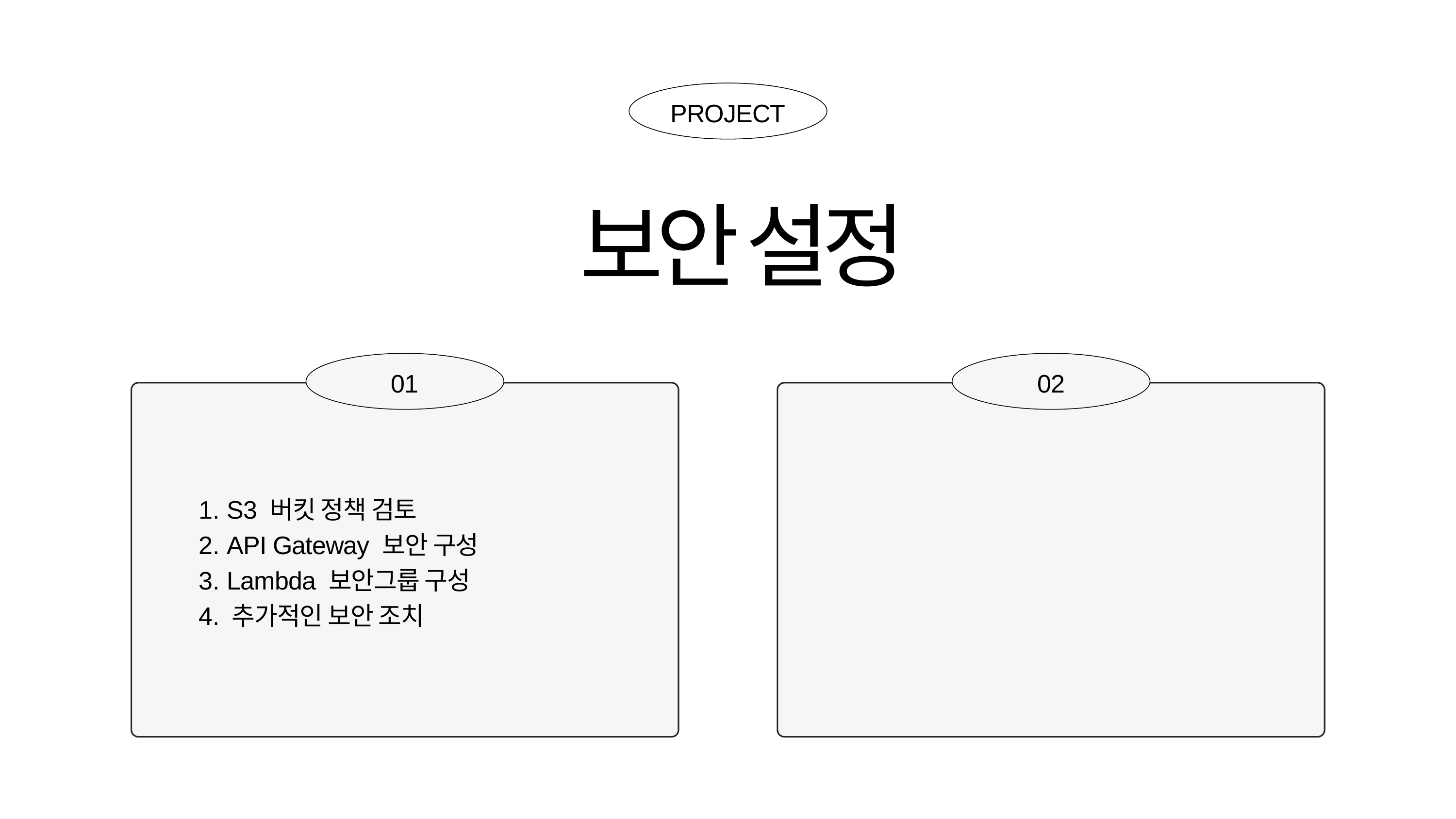

PROJECT
보안 설정

01
02

 S3 버킷 정책 검토
 API Gateway 보안 구성
 Lambda 보안그룹 구성
 추가적인 보안 조치